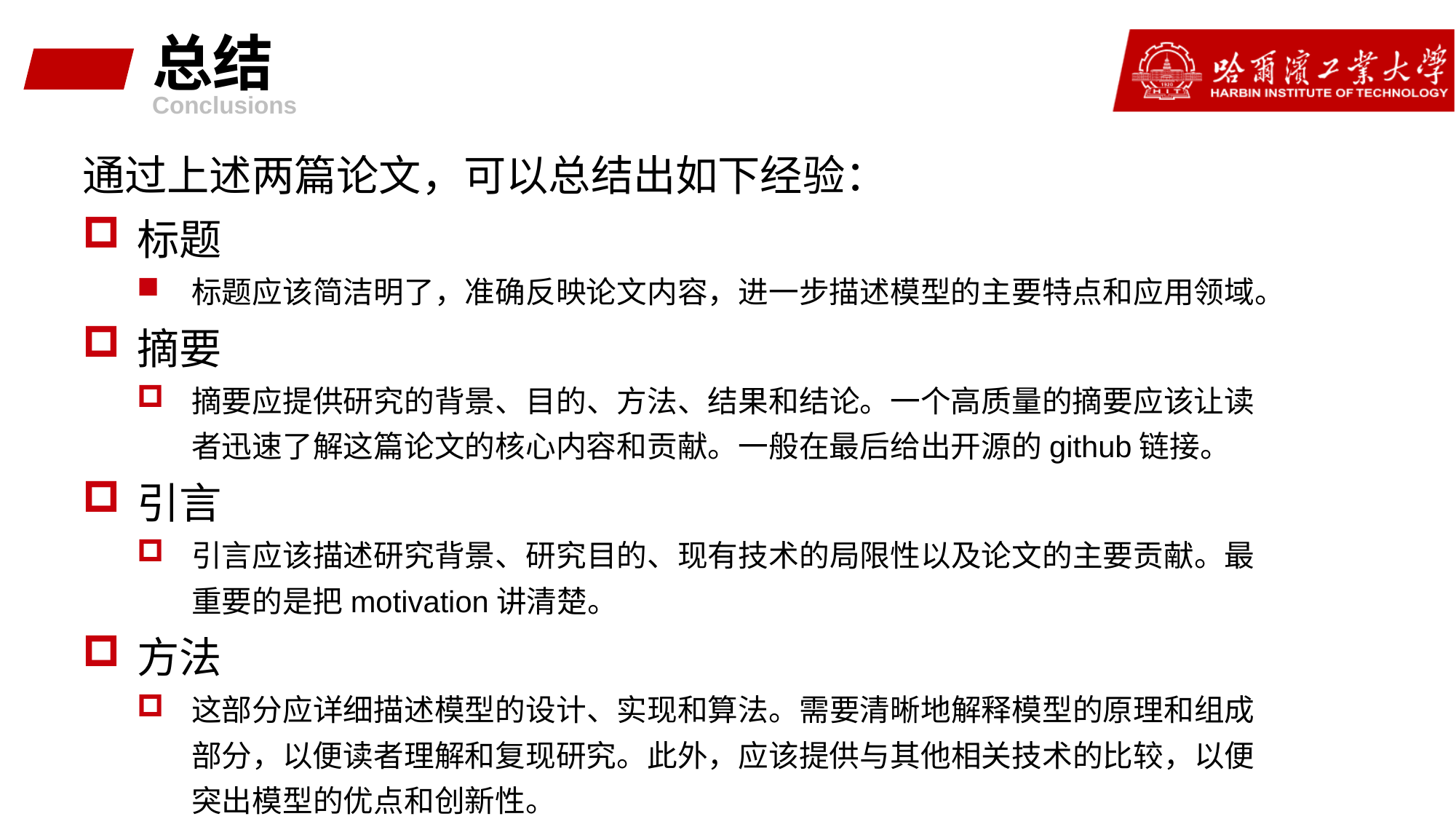

# 总结
Conclusions
通过上述两篇论文，可以总结出如下经验：
标题
标题应该简洁明了，准确反映论文内容，进一步描述模型的主要特点和应用领域。
摘要
摘要应提供研究的背景、目的、方法、结果和结论。一个高质量的摘要应该让读者迅速了解这篇论文的核心内容和贡献。一般在最后给出开源的github链接。
引言
引言应该描述研究背景、研究目的、现有技术的局限性以及论文的主要贡献。最重要的是把motivation讲清楚。
方法
这部分应详细描述模型的设计、实现和算法。需要清晰地解释模型的原理和组成部分，以便读者理解和复现研究。此外，应该提供与其他相关技术的比较，以便突出模型的优点和创新性。